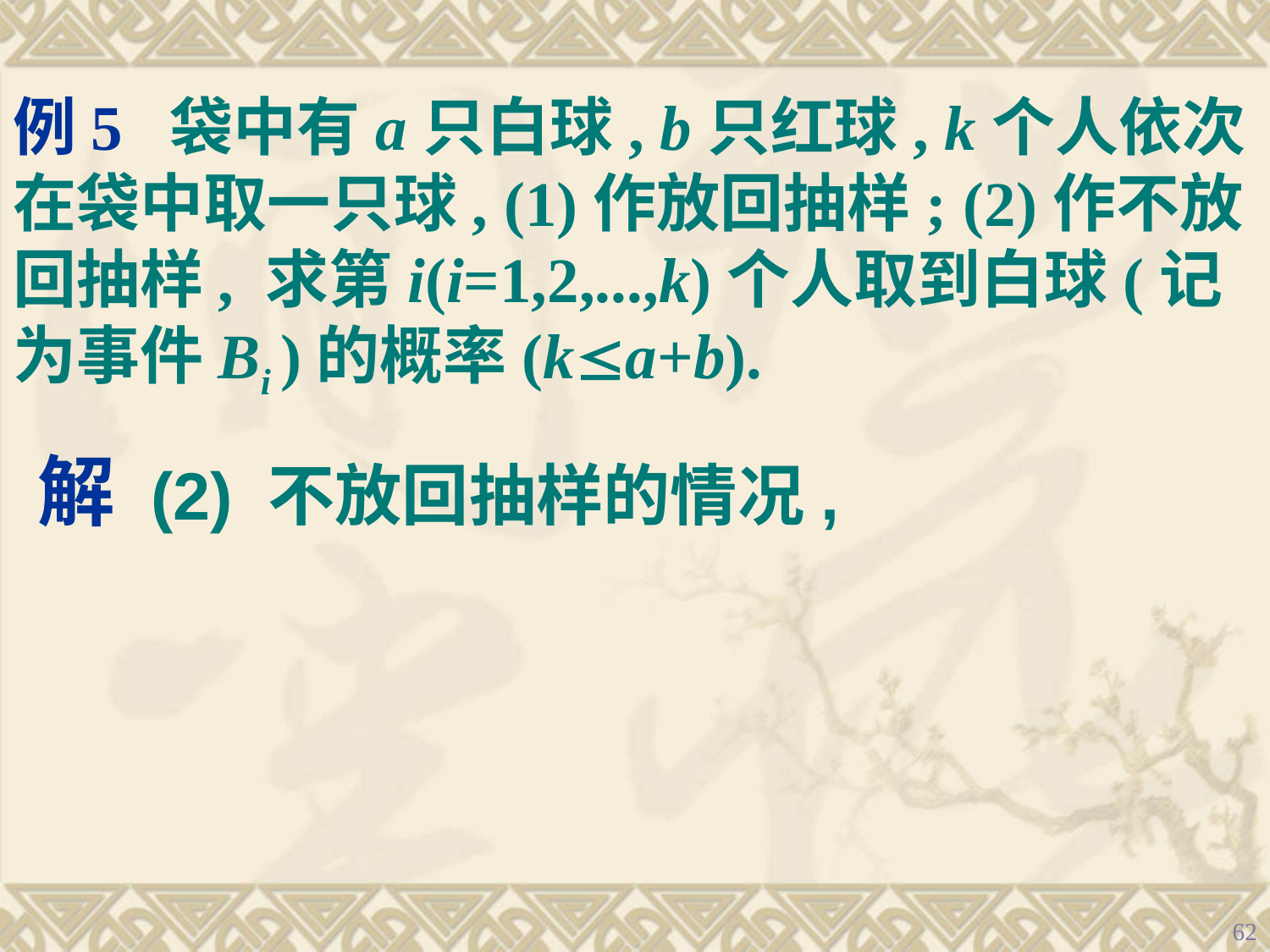

例5  袋中有a只白球, b只红球, k个人依次在袋中取一只球, (1)作放回抽样; (2)作不放回抽样, 求第i(i=1,2,...,k)个人取到白球(记为事件Bi )的概率(k≤a+b).
解 (2) 不放回抽样的情况,
62